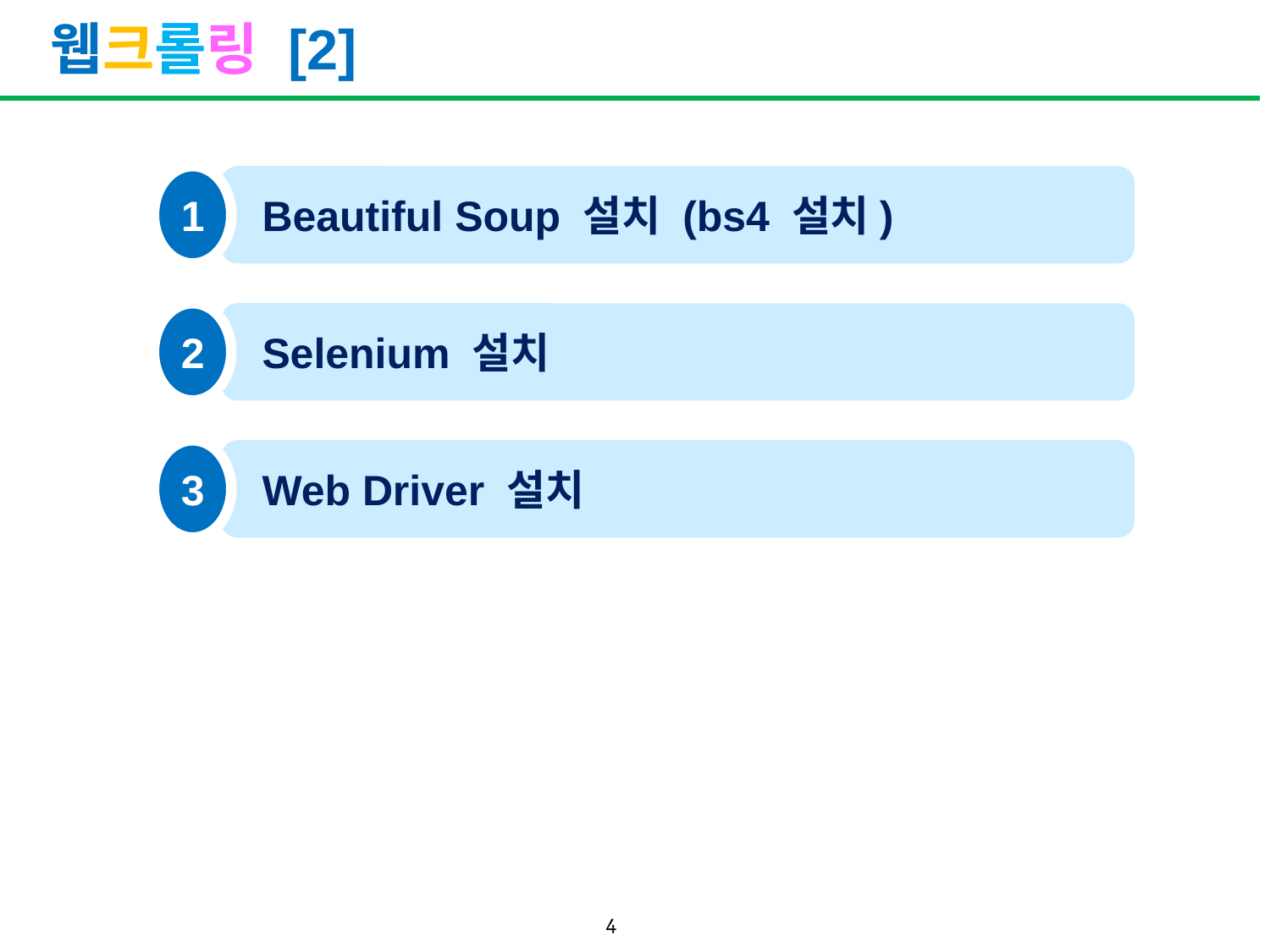

# 웹크롤링 [2]
1
  Beautiful Soup 설치 (bs4 설치)
2
  Selenium 설치
3
  Web Driver 설치
4